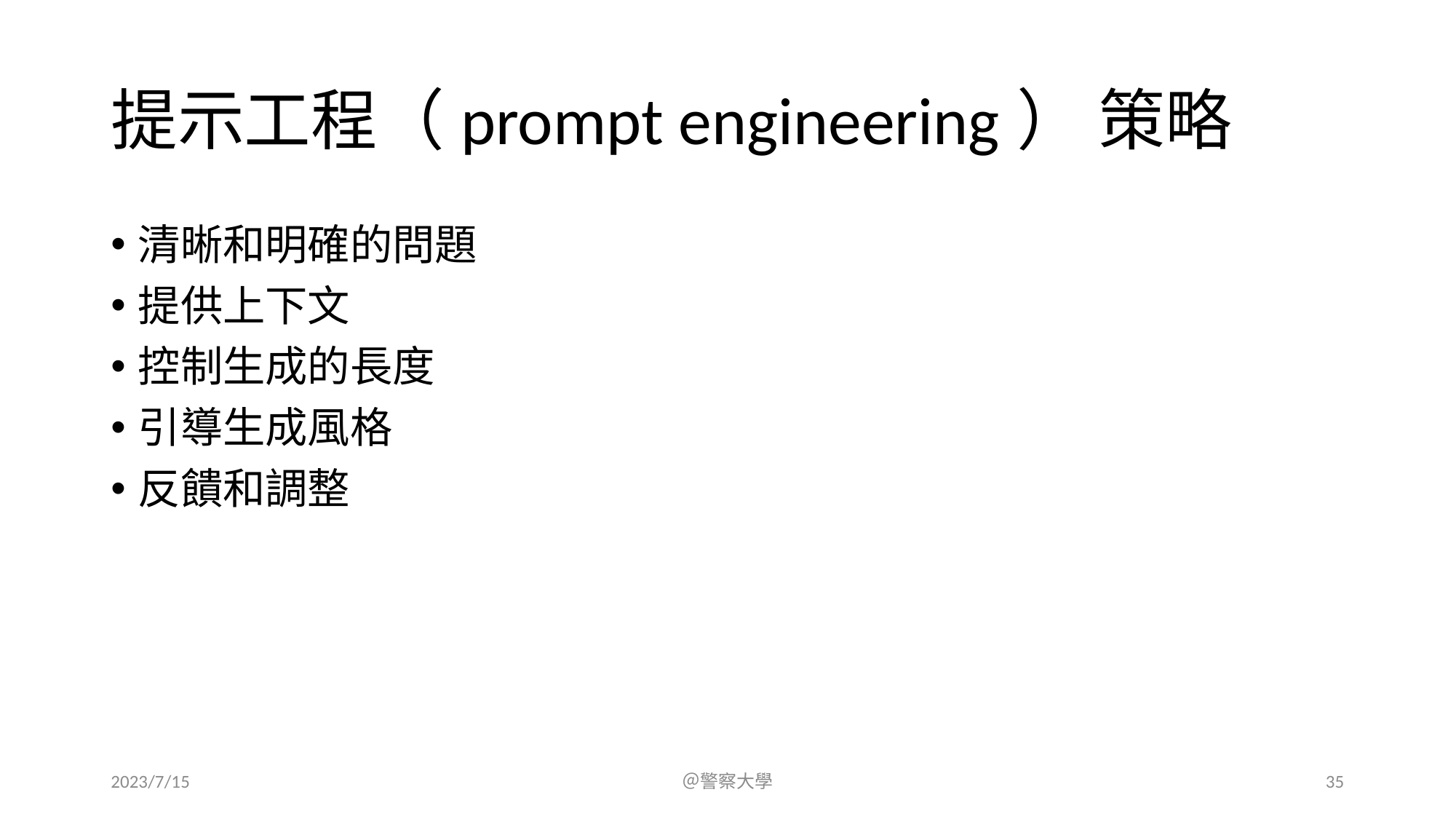

# 提示工程（prompt engineering） 策略
清晰和明確的問題
提供上下文
控制生成的長度
引導生成風格
反饋和調整
2023/7/15
＠警察大學
35